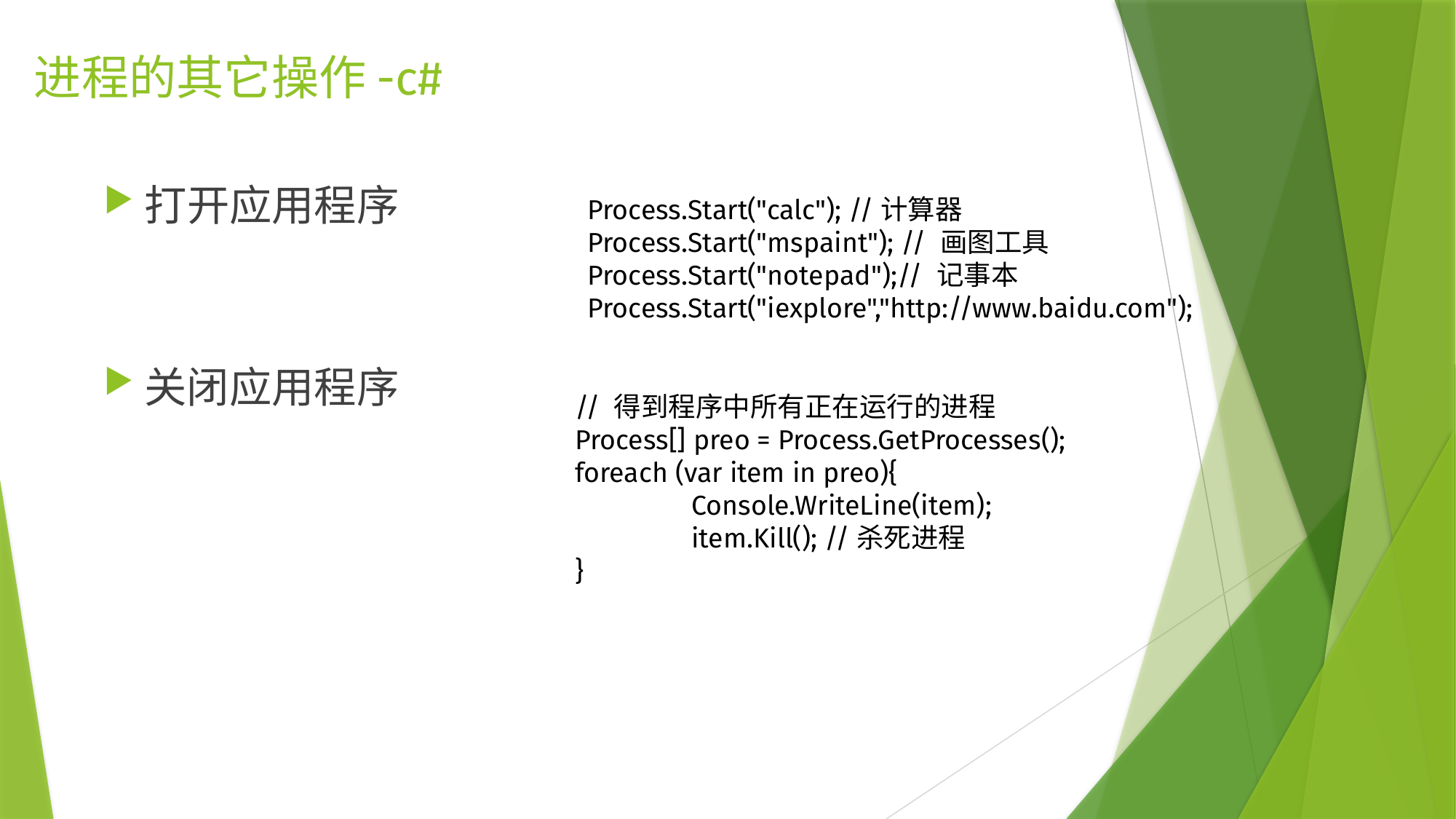

# 进程的其它操作-c#
打开应用程序

 Process.Start("calc"); //计算器
 Process.Start("mspaint"); // 画图工具
 Process.Start("notepad");// 记事本
 Process.Start("iexplore","http://www.baidu.com");
关闭应用程序

// 得到程序中所有正在运行的进程
Process[] preo = Process.GetProcesses();
foreach (var item in preo){
                Console.WriteLine(item);
                item.Kill(); //杀死进程
}